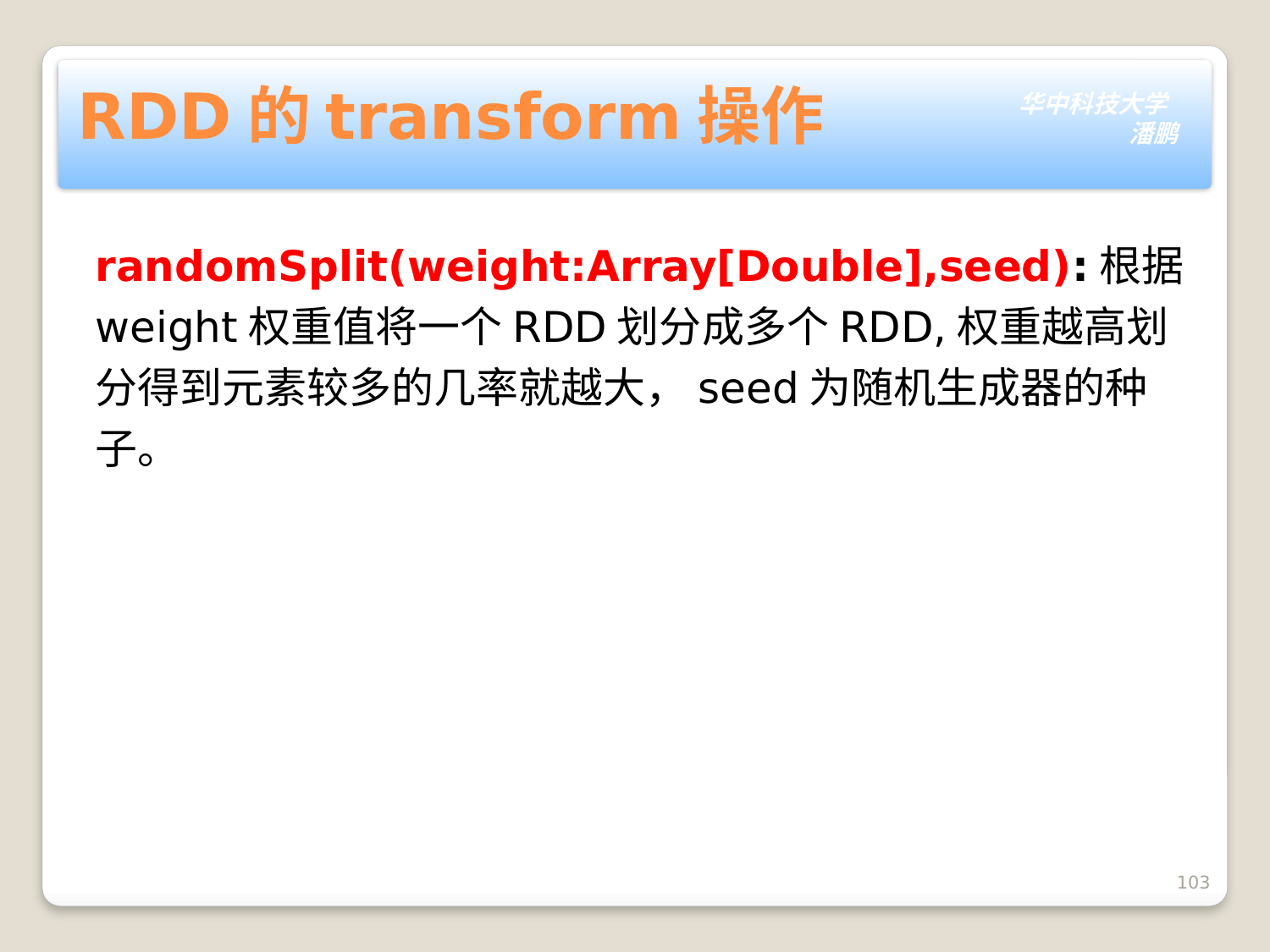

# RDD的transform操作
randomSplit(weight:Array[Double],seed):根据weight权重值将一个RDD划分成多个RDD,权重越高划分得到元素较多的几率就越大，seed为随机生成器的种子。
103